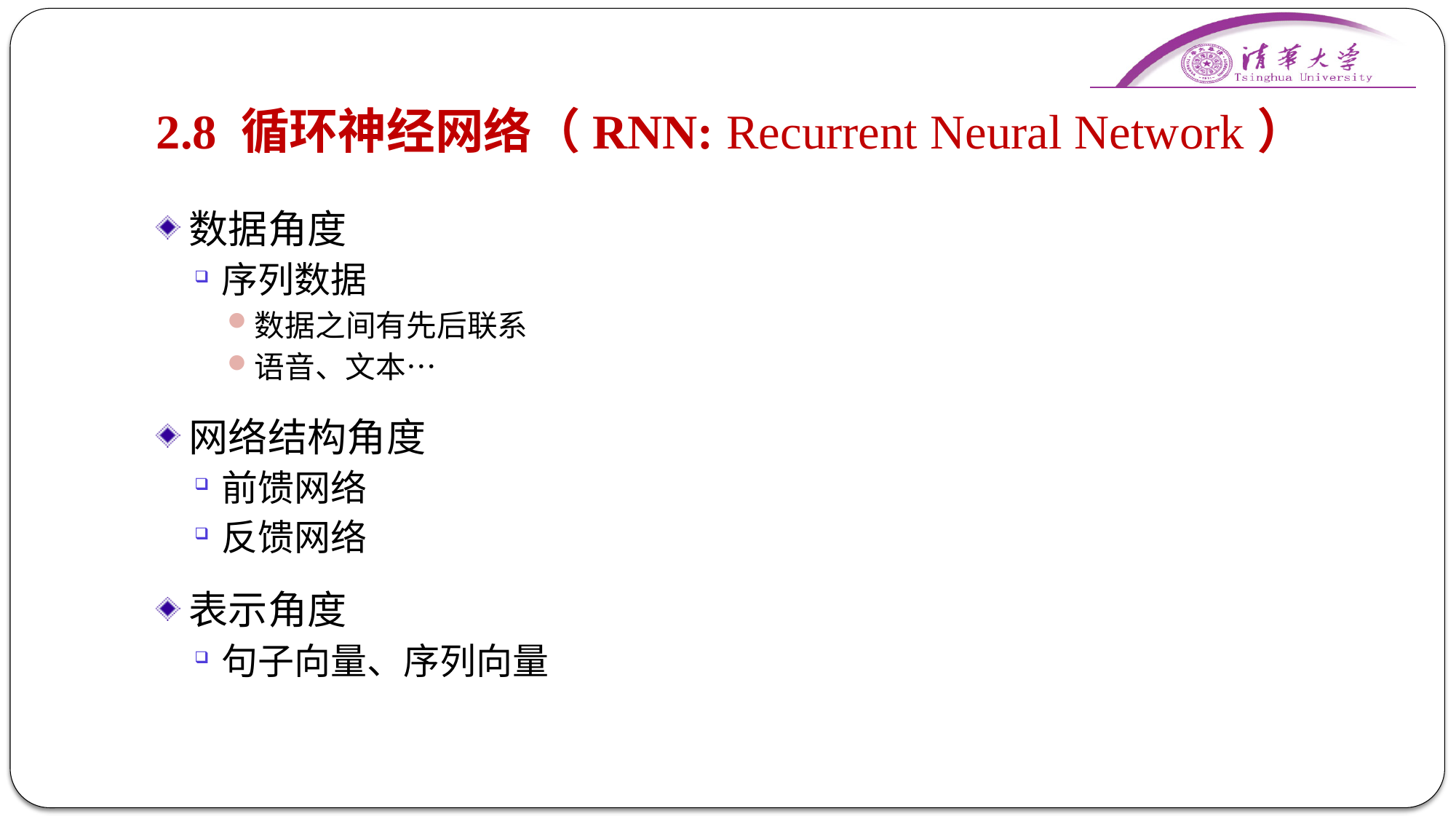

# 2.8 循环神经网络（RNN: Recurrent Neural Network）
数据角度
序列数据
数据之间有先后联系
语音、文本…
网络结构角度
前馈网络
反馈网络
表示角度
句子向量、序列向量